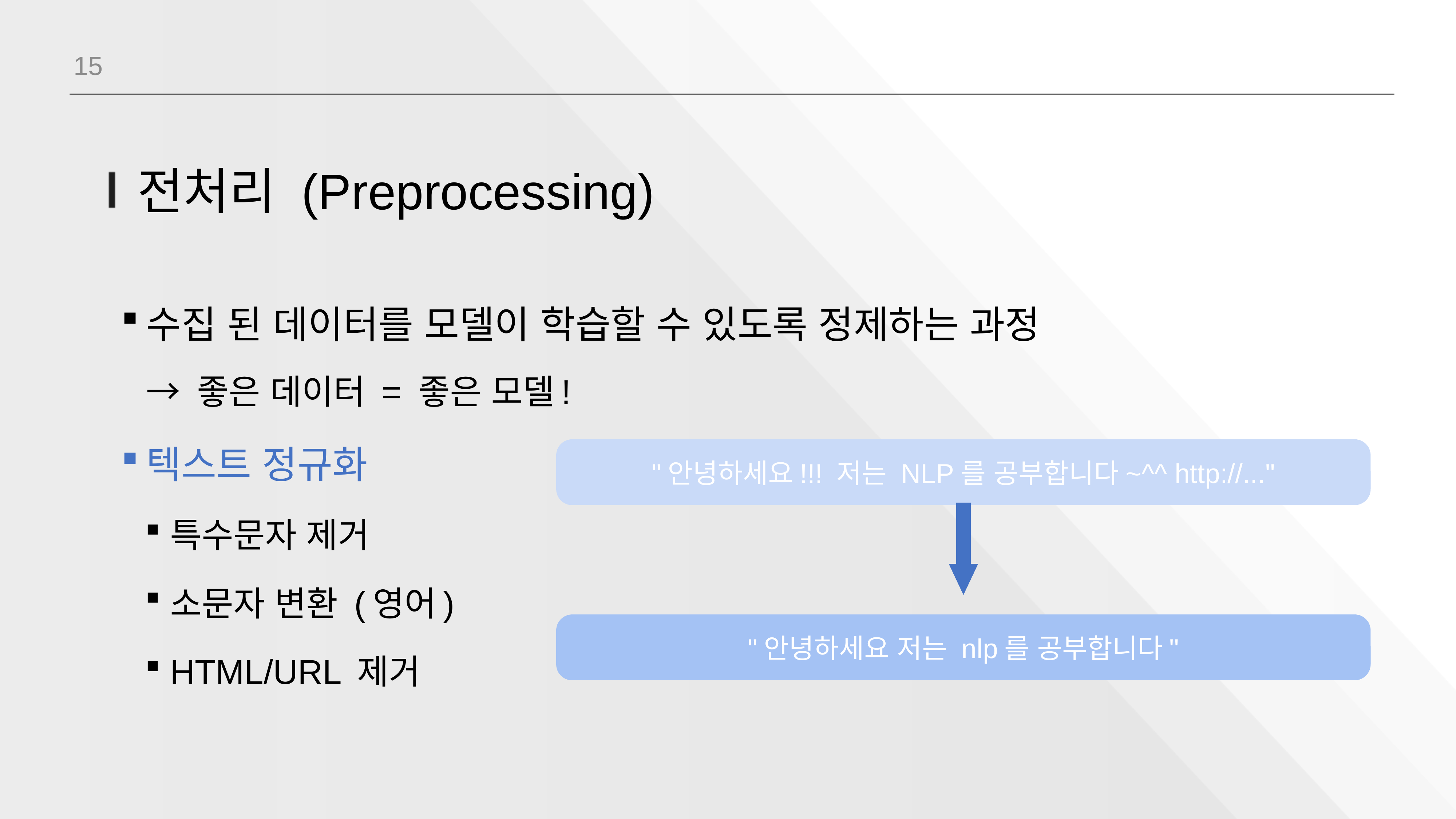

15
# 전처리 (Preprocessing)
수집 된 데이터를 모델이 학습할 수 있도록 정제하는 과정
→ 좋은 데이터 = 좋은 모델!
텍스트 정규화
특수문자 제거
소문자 변환 (영어)
HTML/URL 제거

"안녕하세요!!! 저는 NLP를 공부합니다~^^ http://..."

"안녕하세요 저는 nlp를 공부합니다"